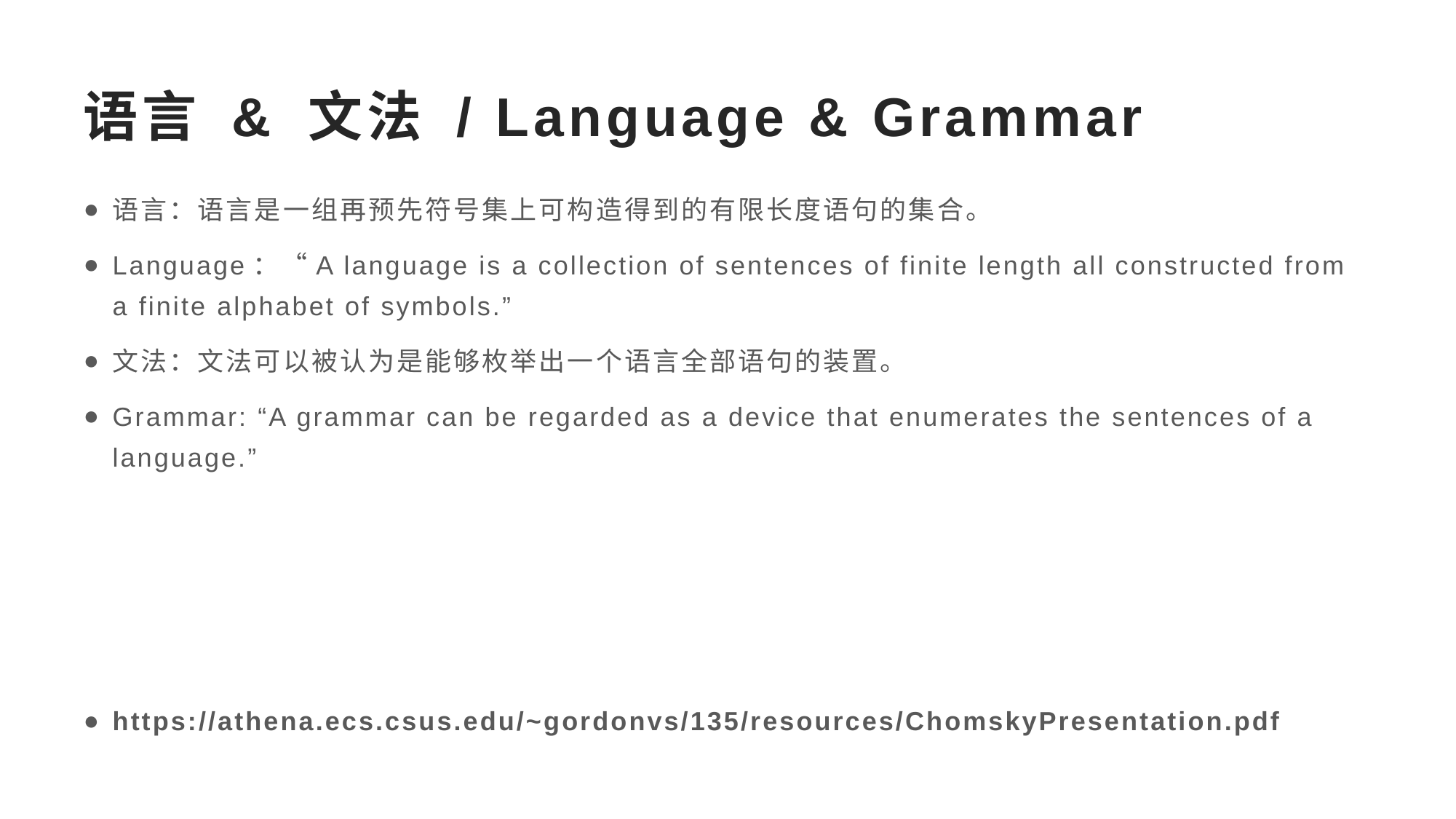

# 语言 & 文法 / Language & Grammar
语言：语言是一组再预先符号集上可构造得到的有限长度语句的集合。
Language：“A language is a collection of sentences of finite length all constructed from a finite alphabet of symbols.”
文法：文法可以被认为是能够枚举出一个语言全部语句的装置。
Grammar: “A grammar can be regarded as a device that enumerates the sentences of a language.”

https://athena.ecs.csus.edu/~gordonvs/135/resources/ChomskyPresentation.pdf

5